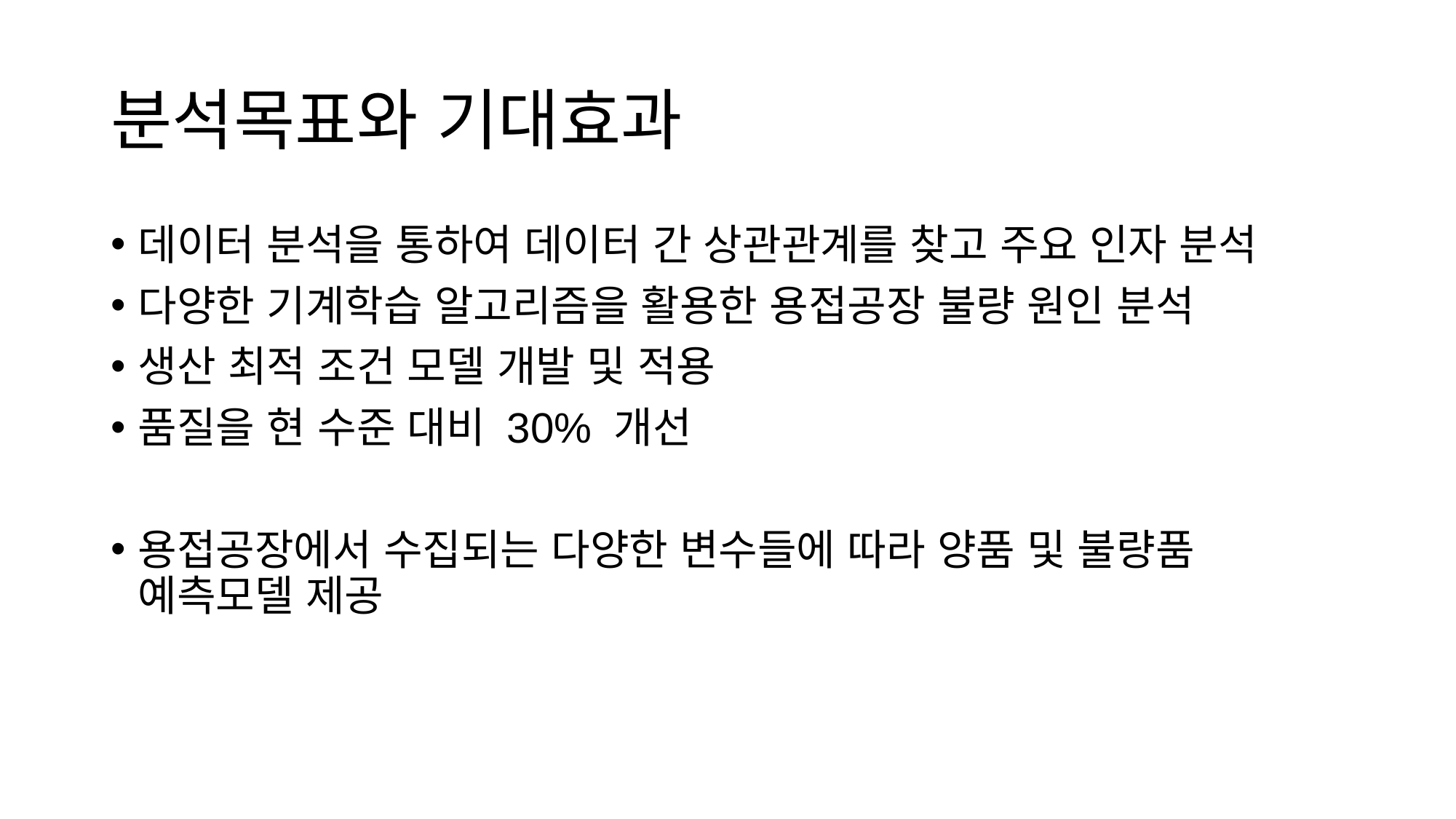

# 분석목표와 기대효과
데이터 분석을 통하여 데이터 간 상관관계를 찾고 주요 인자 분석
다양한 기계학습 알고리즘을 활용한 용접공장 불량 원인 분석
생산 최적 조건 모델 개발 및 적용
품질을 현 수준 대비 30% 개선

용접공장에서 수집되는 다양한 변수들에 따라 양품 및 불량품 예측모델 제공